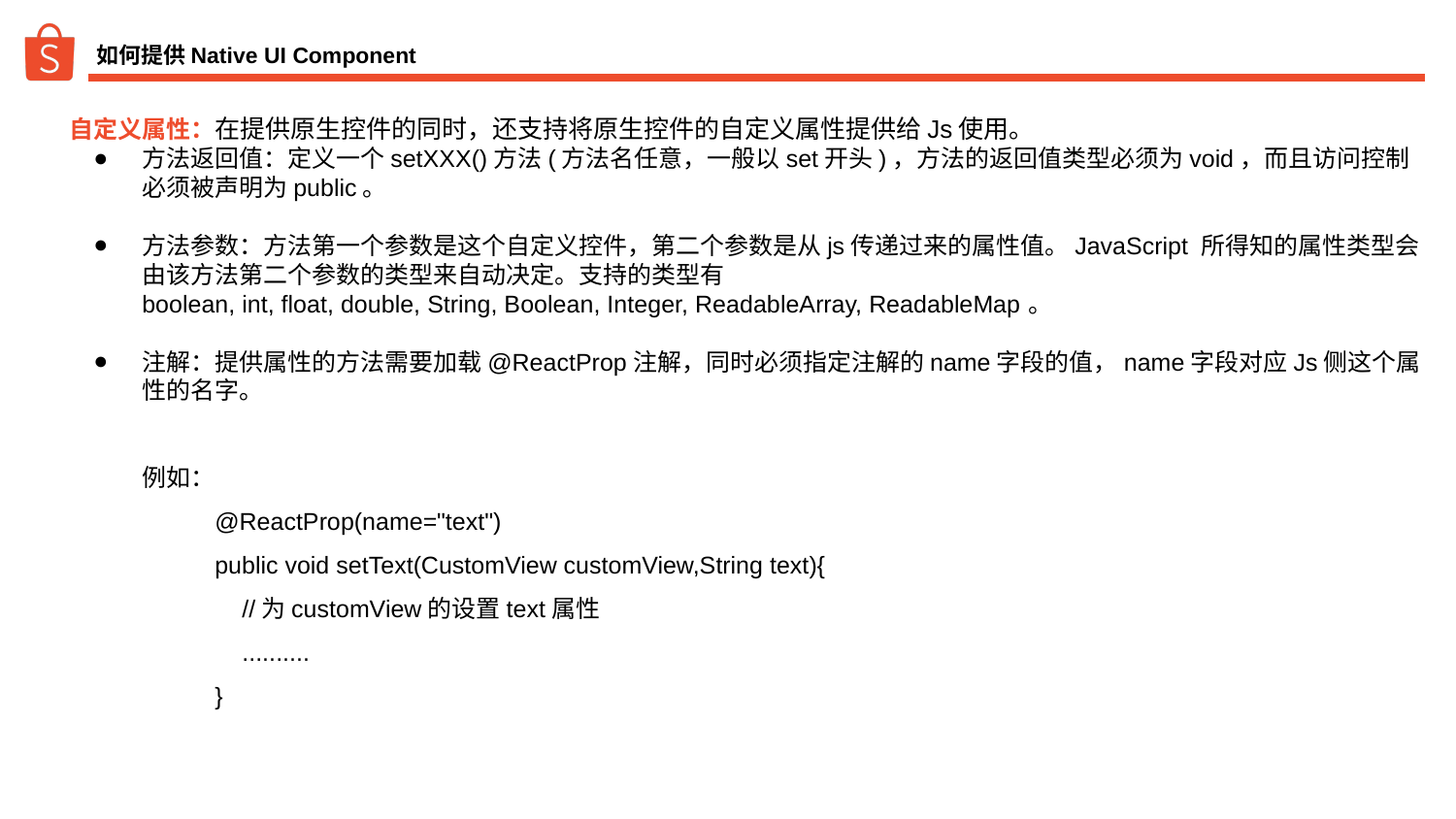

# 如何提供Native UI Component
自定义属性：在提供原生控件的同时，还支持将原生控件的自定义属性提供给Js使用。
方法返回值：定义一个setXXX()方法(方法名任意，一般以set开头)，方法的返回值类型必须为void，而且访问控制必须被声明为public。

方法参数：方法第一个参数是这个自定义控件，第二个参数是从js传递过来的属性值。JavaScript 所得知的属性类型会由该方法第二个参数的类型来自动决定。支持的类型有boolean, int, float, double, String, Boolean, Integer, ReadableArray, ReadableMap。

注解：提供属性的方法需要加载@ReactProp注解，同时必须指定注解的name字段的值，name字段对应Js侧这个属性的名字。

例如：
@ReactProp(name="text")
public void setText(CustomView customView,String text){
    //为customView的设置text属性
    ..........
}